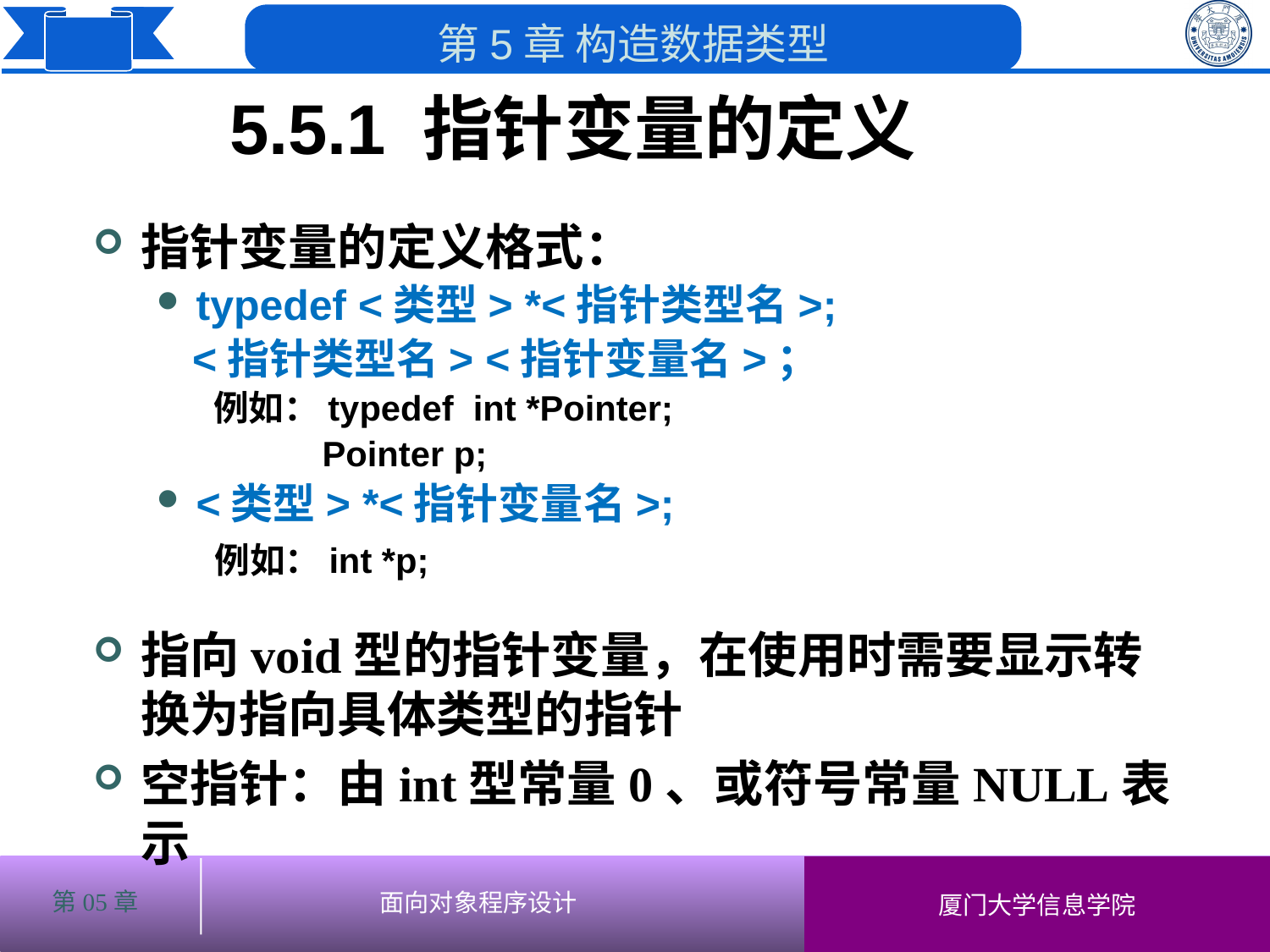

5.5.1 指针变量的定义
# 指针变量的定义格式：
typedef <类型> *<指针类型名>;
   <指针类型名> <指针变量名>；
      例如：typedef  int *Pointer;
                 Pointer p;
<类型> *<指针变量名>;
     例如：int *p;
指向void型的指针变量，在使用时需要显示转换为指向具体类型的指针
空指针：由int型常量0、或符号常量NULL表示

47